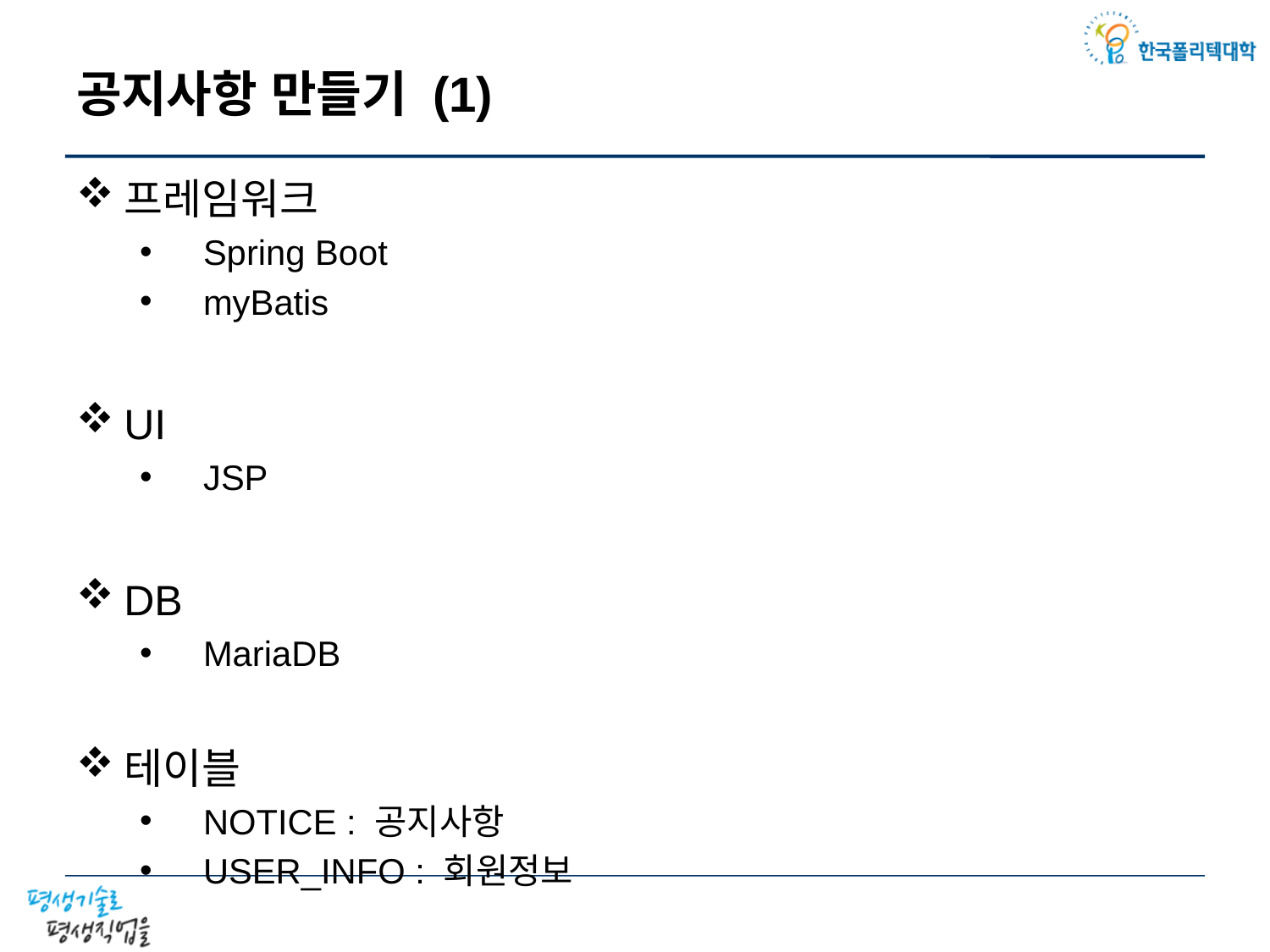

# 공지사항 만들기 (1)
프레임워크
Spring Boot
myBatis

UI
JSP

DB
MariaDB

테이블
NOTICE : 공지사항
USER_INFO : 회원정보